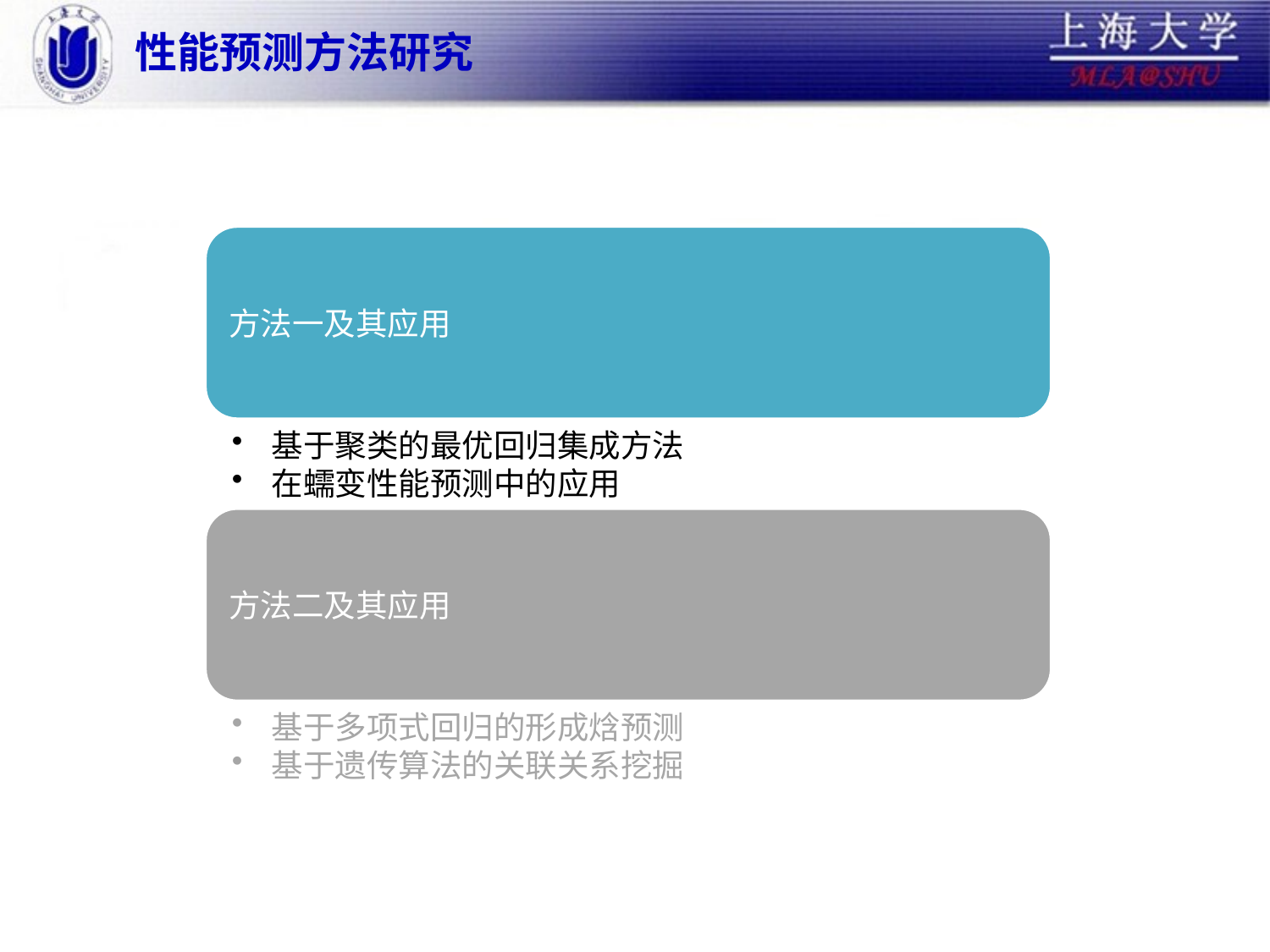

# 性能预测方法研究
方法一及其应用
在蠕变性能预测中的应用
方法二及其应用
基于多项式回归的形成焓预测
基于聚类的最优回归集成方法
基于遗传算法的关联关系挖掘